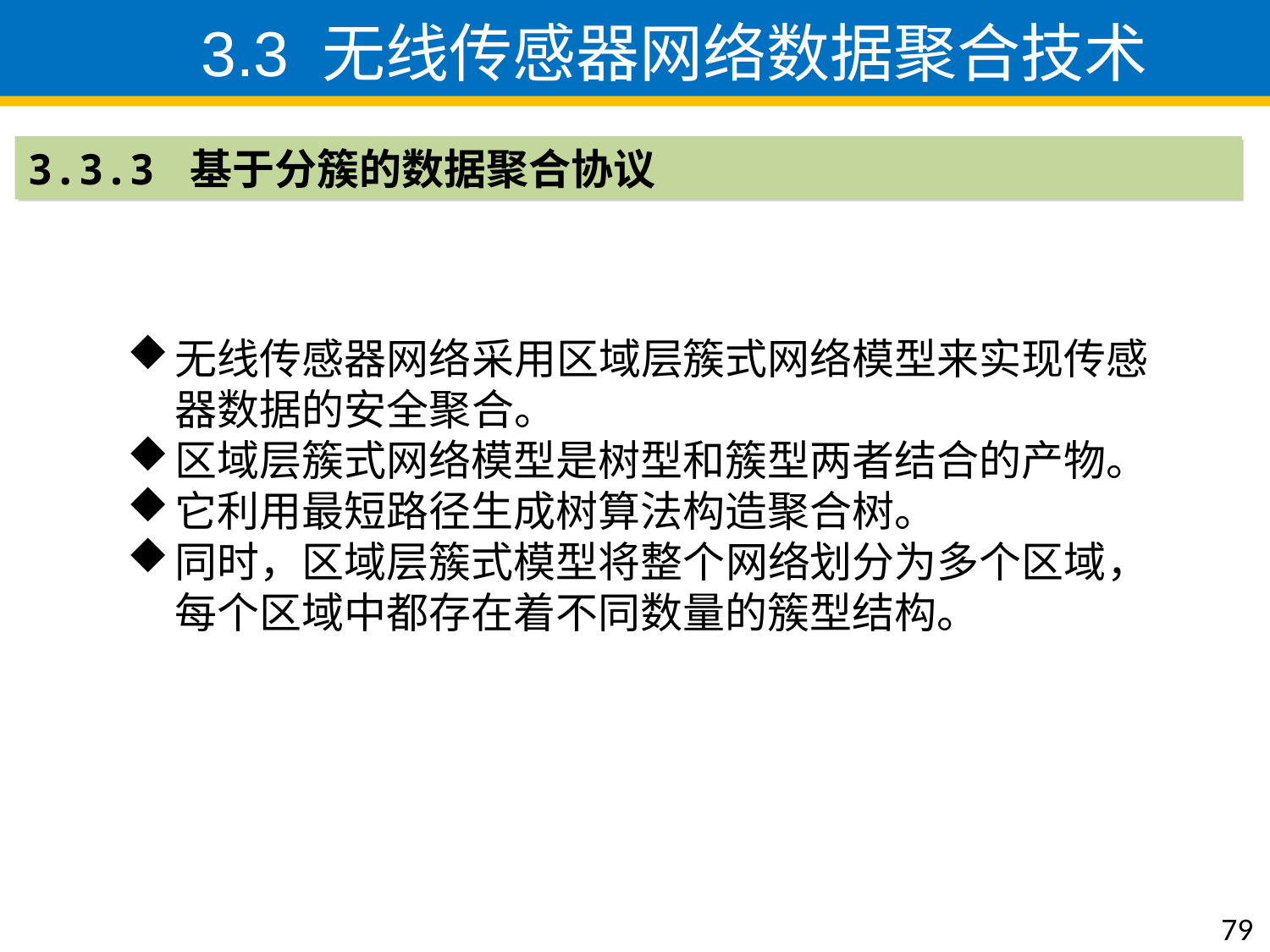

3.3 无线传感器网络数据聚合技术

3.3.3 基于分簇的数据聚合协议
无线传感器网络采用区域层簇式网络模型来实现传感器数据的安全聚合。
区域层簇式网络模型是树型和簇型两者结合的产物。
它利用最短路径生成树算法构造聚合树。
同时，区域层簇式模型将整个网络划分为多个区域，每个区域中都存在着不同数量的簇型结构。

79